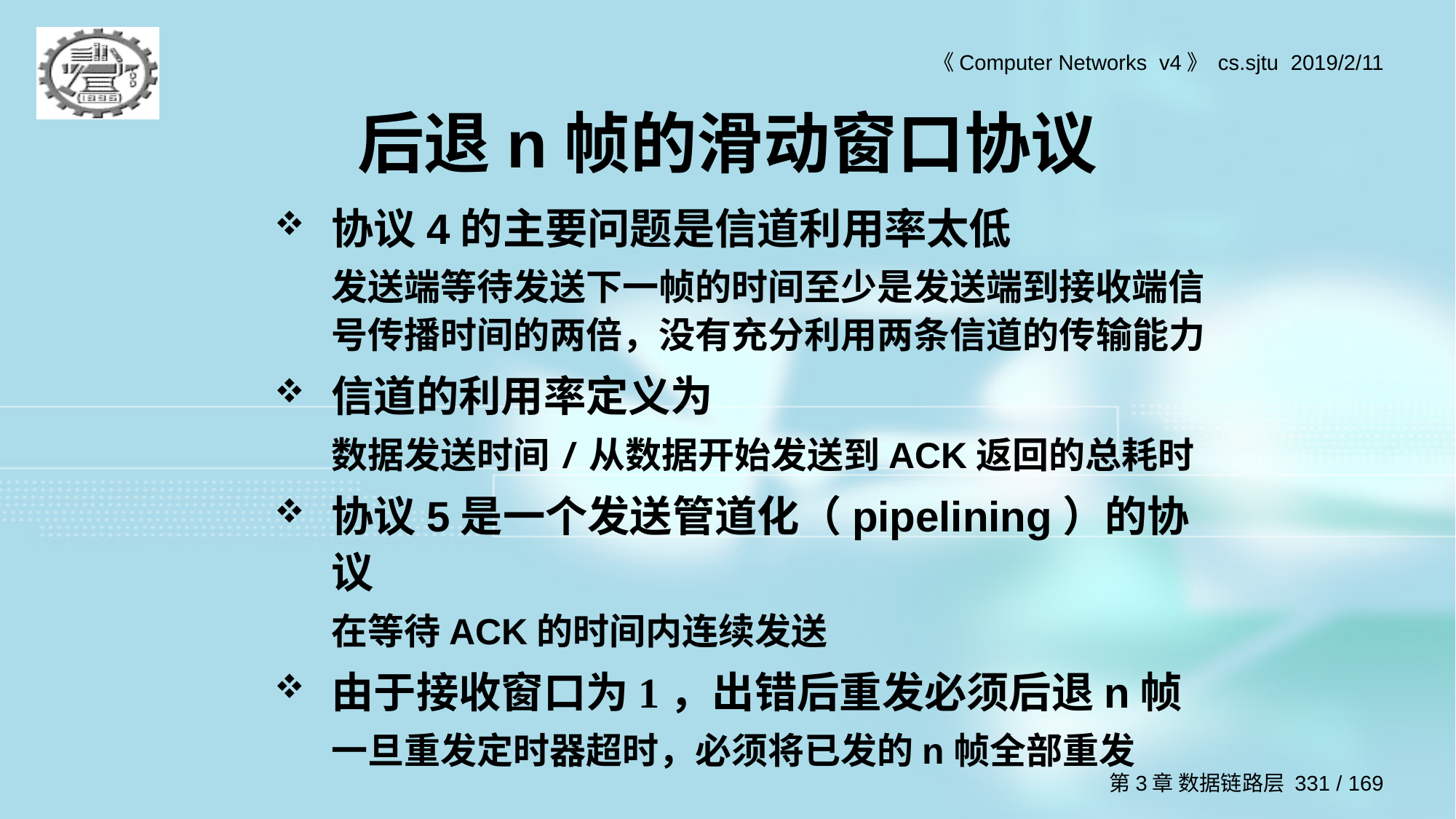

# 后退n帧的滑动窗口协议
协议4的主要问题是信道利用率太低
	发送端等待发送下一帧的时间至少是发送端到接收端信号传播时间的两倍，没有充分利用两条信道的传输能力
信道的利用率定义为
	数据发送时间/从数据开始发送到ACK返回的总耗时
协议5是一个发送管道化（pipelining）的协议
	在等待ACK的时间内连续发送
由于接收窗口为1，出错后重发必须后退n帧
	一旦重发定时器超时，必须将已发的n帧全部重发